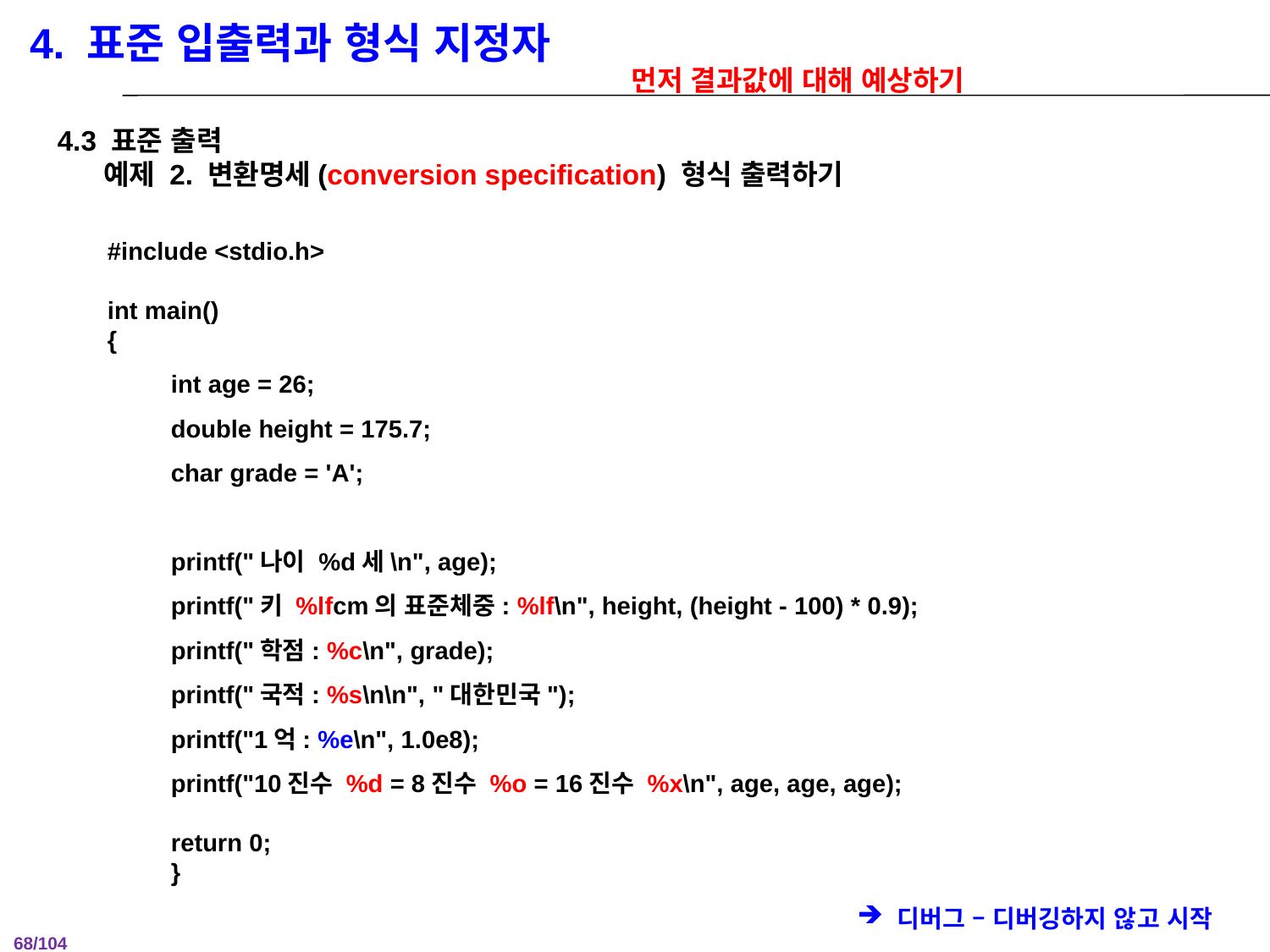

4. 표준 입출력과 형식 지정자
먼저 결과값에 대해 예상하기
4.3 표준 출력
     예제 2. 변환명세(conversion specification) 형식 출력하기
#include <stdio.h>

int main()
{
int age = 26;
double height = 175.7;
char grade = 'A';

printf("나이 %d세\n", age);
printf("키 %lfcm의 표준체중: %lf\n", height, (height - 100) * 0.9);
printf("학점: %c\n", grade);
printf("국적: %s\n\n", "대한민국");
printf("1억: %e\n", 1.0e8);
printf("10진수 %d = 8진수 %o = 16진수 %x\n", age, age, age);

return 0;
}
디버그 – 디버깅하지 않고 시작